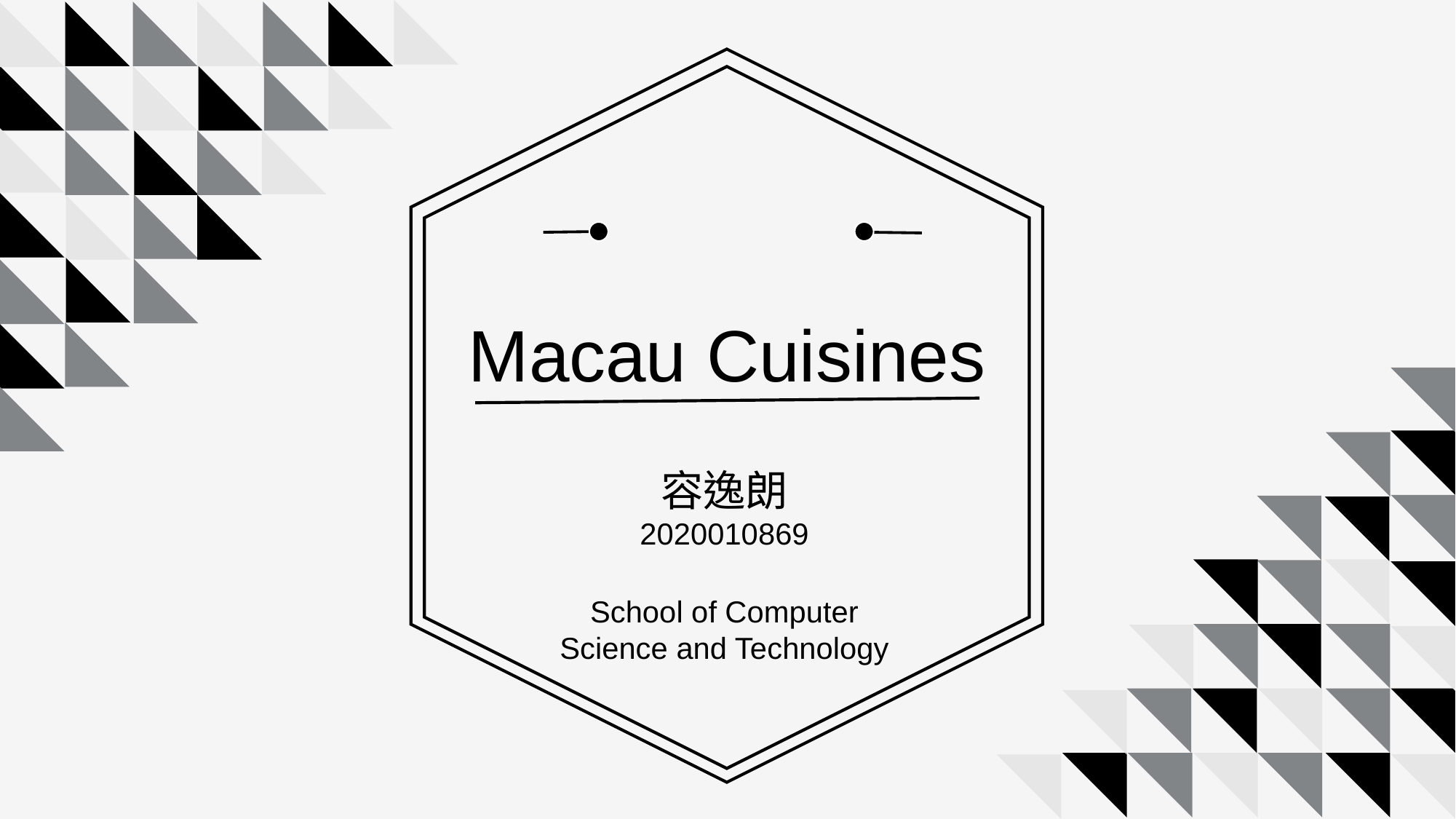

Macau Cuisines
容逸朗
2020010869

School of Computer Science and Technology